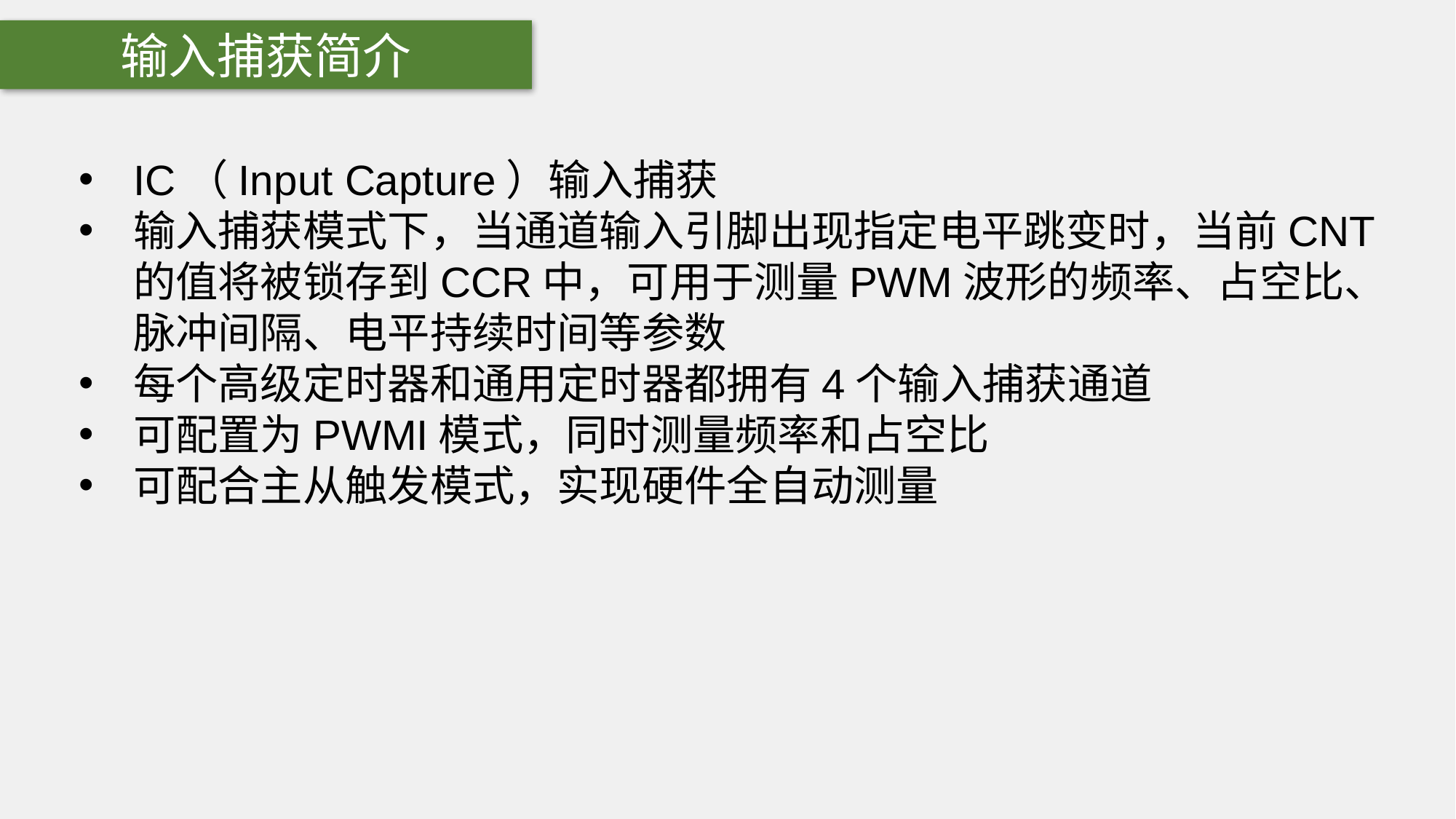

输入捕获简介
IC（Input Capture）输入捕获
输入捕获模式下，当通道输入引脚出现指定电平跳变时，当前CNT的值将被锁存到CCR中，可用于测量PWM波形的频率、占空比、脉冲间隔、电平持续时间等参数
每个高级定时器和通用定时器都拥有4个输入捕获通道
可配置为PWMI模式，同时测量频率和占空比
可配合主从触发模式，实现硬件全自动测量